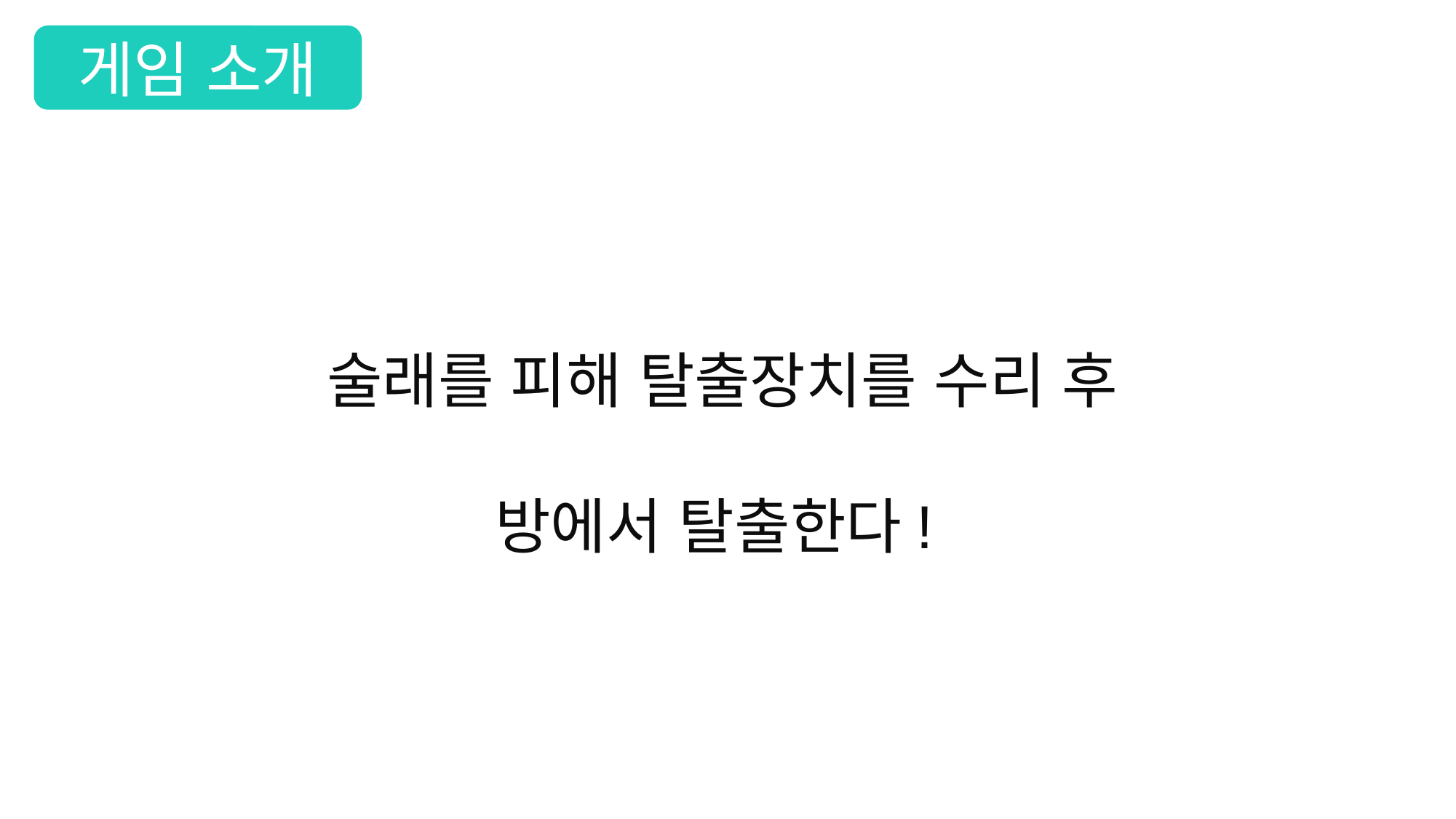

게임 소개

술래를 피해 탈출장치를 수리 후

방에서 탈출한다!